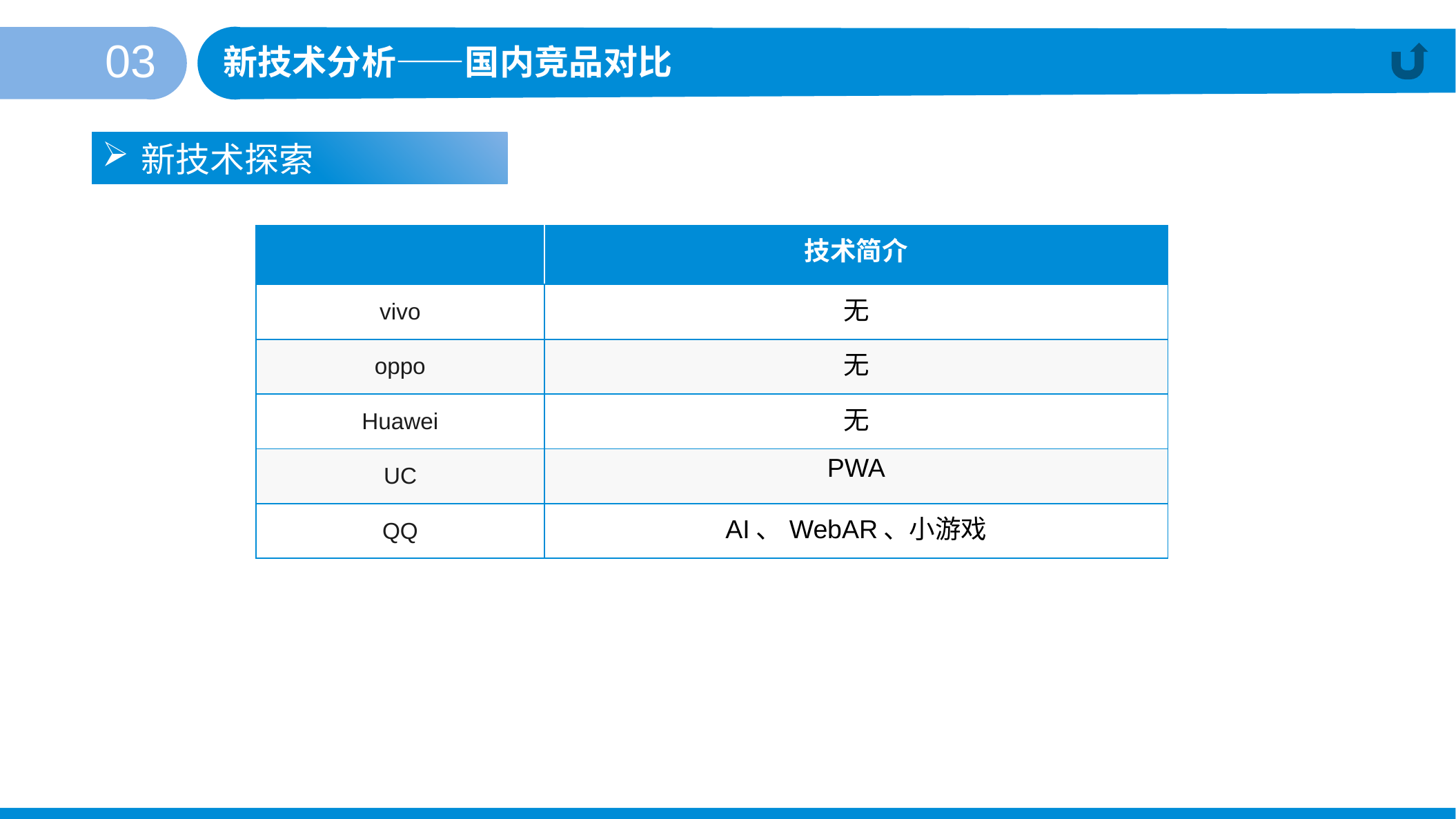

03

新技术分析——国内竞品对比

新技术探索
|  | 技术简介 |
| --- | --- |
| vivo | 无 |
| oppo | 无 |
| Huawei | 无 |
| UC | PWA |
| QQ | AI、WebAR、小游戏 |